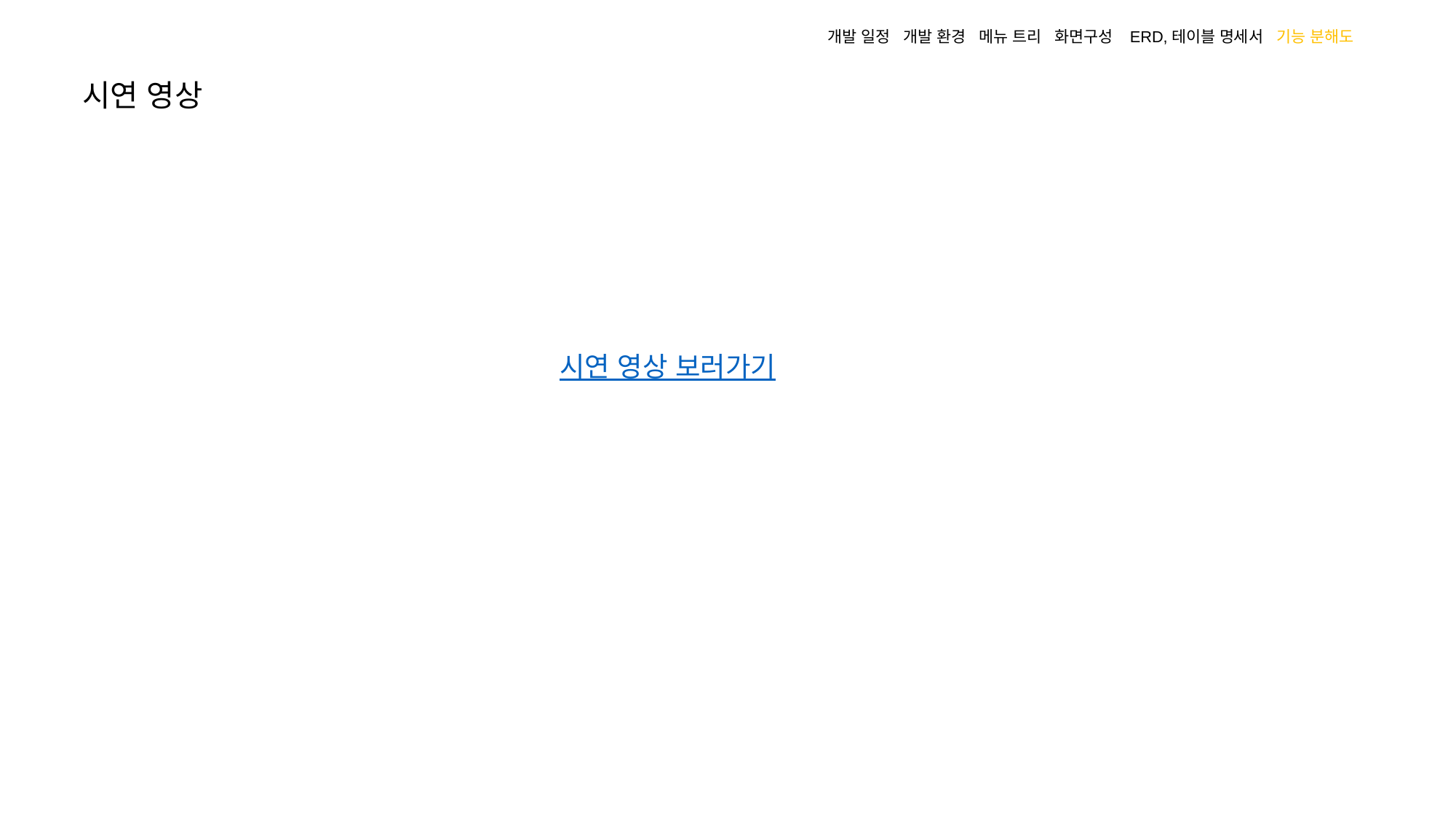

개발 일정   개발 환경   메뉴 트리   화면구성   ERD,테이블 명세서   기능 분해도
시연 영상
시연 영상 보러가기